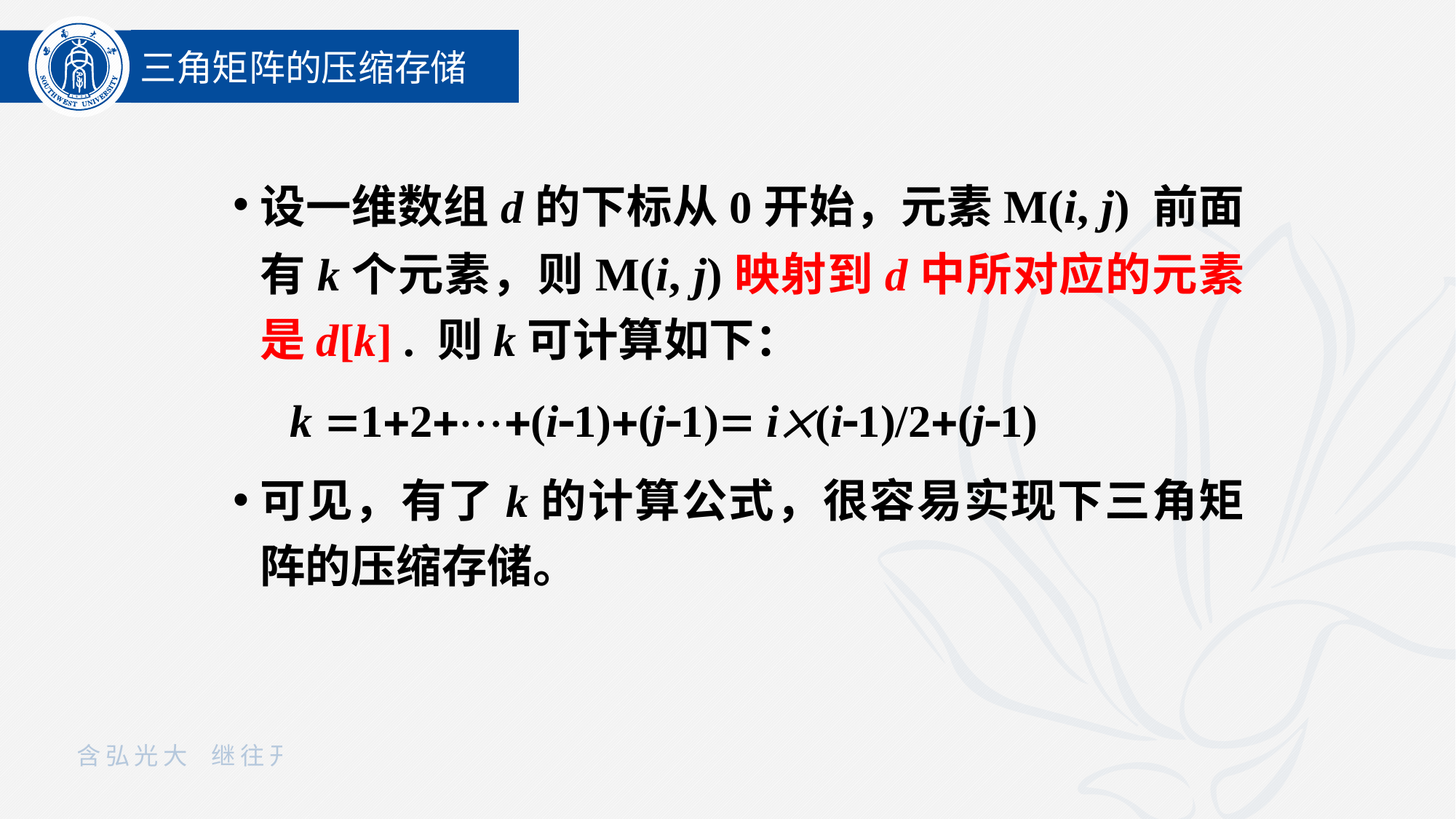

三角矩阵的压缩存储
设一维数组d的下标从0开始，元素M(i, j) 前面有k个元素，则M(i, j)映射到d中所对应的元素是d[k] . 则k可计算如下：
     k =1+2+…+(i−1)+(j−1)= i×(i−1)/2+(j−1)
可见，有了k的计算公式，很容易实现下三角矩阵的压缩存储。